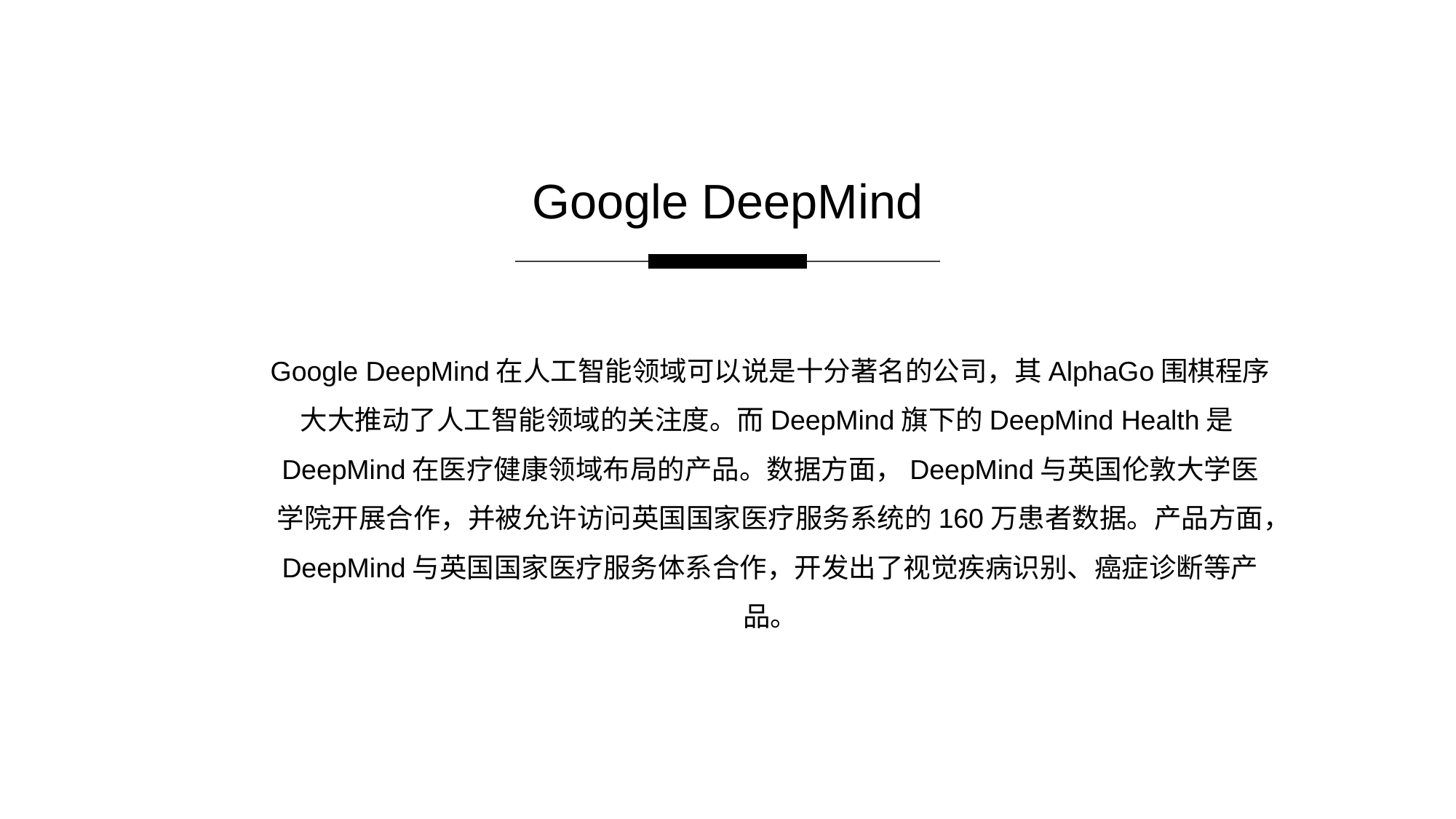

Google DeepMind
Google DeepMind在人工智能领域可以说是十分著名的公司，其AlphaGo围棋程序大大推动了人工智能领域的关注度。而DeepMind旗下的DeepMind Health是DeepMind在医疗健康领域布局的产品。数据方面，DeepMind与英国伦敦大学医学院开展合作，并被允许访问英国国家医疗服务系统的160万患者数据。产品方面，DeepMind与英国国家医疗服务体系合作，开发出了视觉疾病识别、癌症诊断等产品。